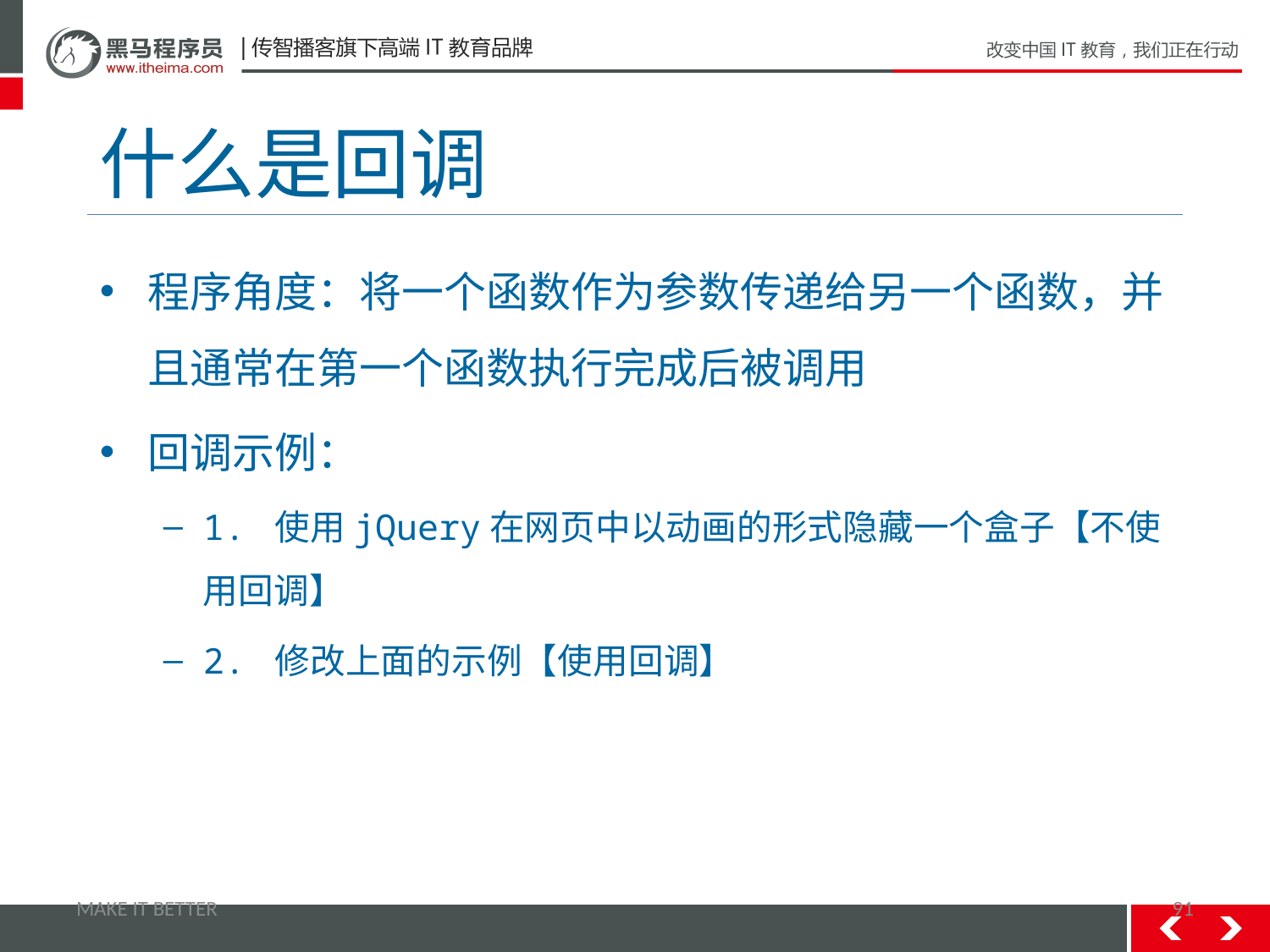

# 什么是回调
程序角度：将一个函数作为参数传递给另一个函数，并且通常在第一个函数执行完成后被调用
回调示例：
1. 使用jQuery在网页中以动画的形式隐藏一个盒子【不使用回调】
2. 修改上面的示例【使用回调】
MAKE IT BETTER
91